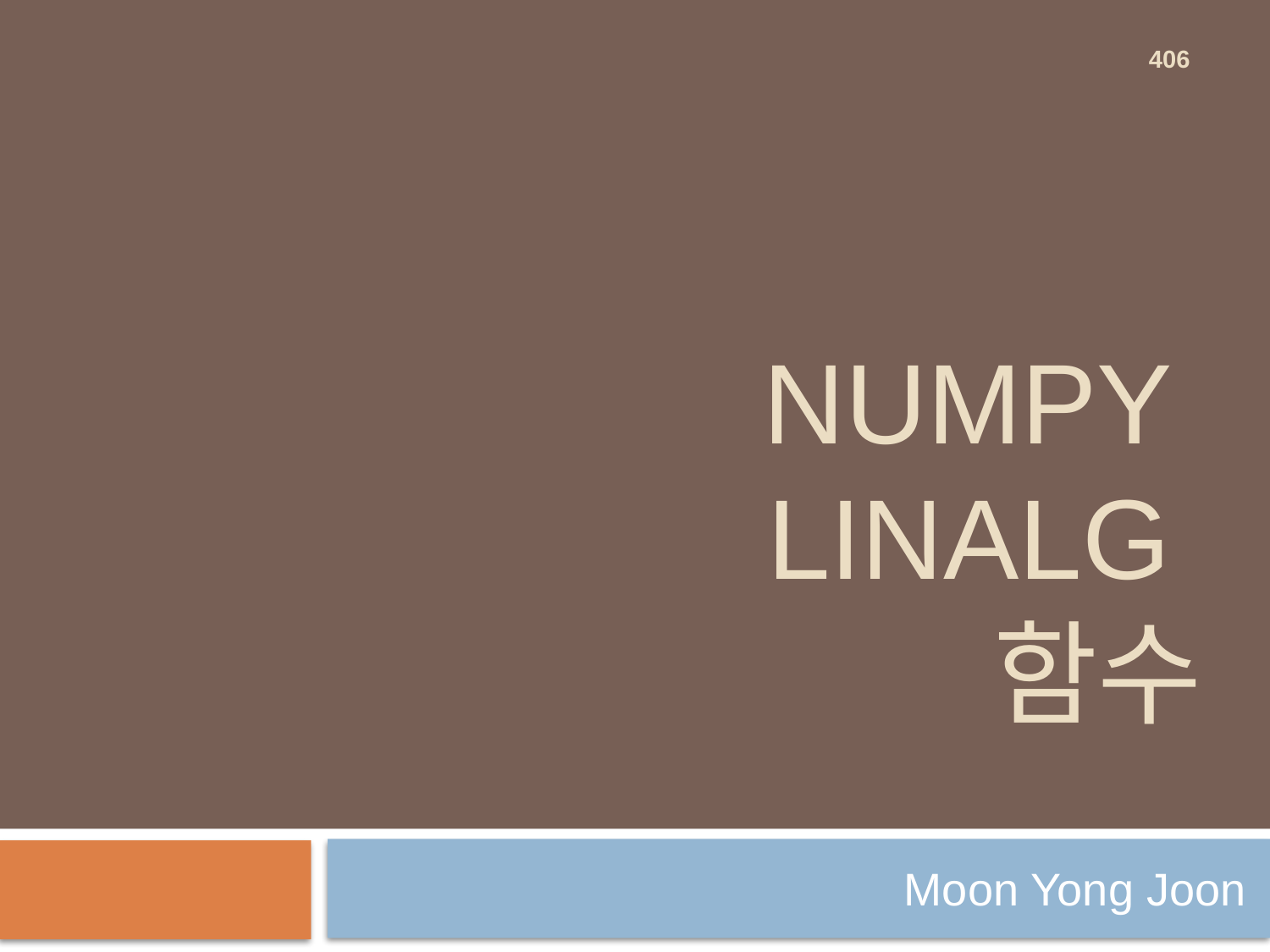

406
# Numpy linalg 함수
Moon Yong Joon